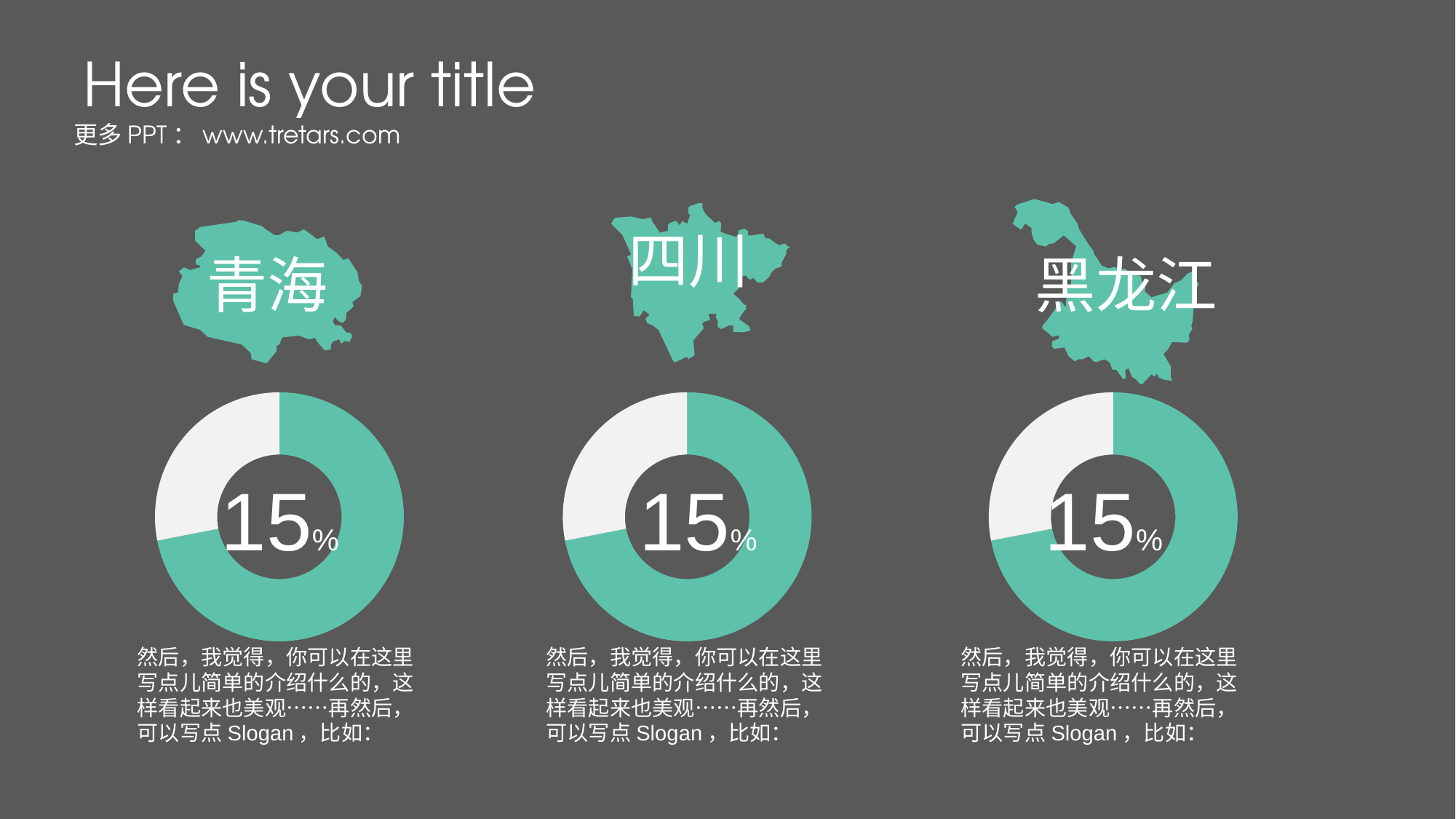

Here is your title
更多PPT：www.tretars.com

黑龙江

四川

青海

### Chart

| Category | 销售额 |
|---|---|
| 第一季度 | 8.2 |
| 第二季度 | 3.2 |

### Chart

| Category | 销售额 |
|---|---|
| 第一季度 | 8.2 |
| 第二季度 | 3.2 |

### Chart

| Category | 销售额 |
|---|---|
| 第一季度 | 8.2 |
| 第二季度 | 3.2 |
15%
15%
15%
然后，我觉得，你可以在这里写点儿简单的介绍什么的，这样看起来也美观……再然后，可以写点Slogan，比如：

然后，我觉得，你可以在这里写点儿简单的介绍什么的，这样看起来也美观……再然后，可以写点Slogan，比如：

然后，我觉得，你可以在这里写点儿简单的介绍什么的，这样看起来也美观……再然后，可以写点Slogan，比如：